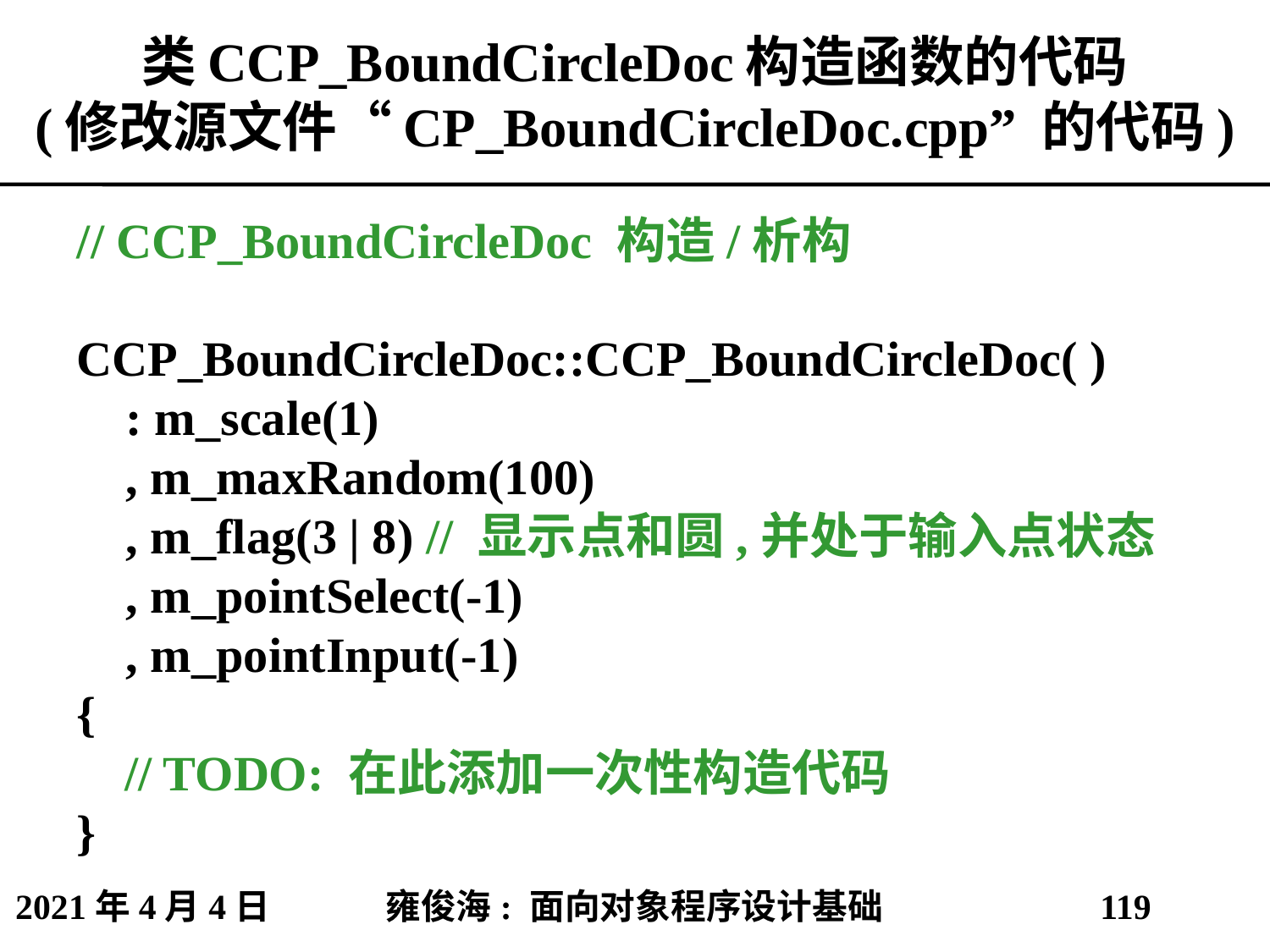

# 类CCP_BoundCircleDoc构造函数的代码 (修改源文件“CP_BoundCircleDoc.cpp” 的代码)

// CCP_BoundCircleDoc 构造/析构

CCP_BoundCircleDoc::CCP_BoundCircleDoc( )
    : m_scale(1)
    , m_maxRandom(100)
    , m_flag(3 | 8) // 显示点和圆,并处于输入点状态
    , m_pointSelect(-1)
    , m_pointInput(-1)
{
	// TODO: 在此添加一次性构造代码
}
2021年4月4日
雍俊海: 面向对象程序设计基础
119